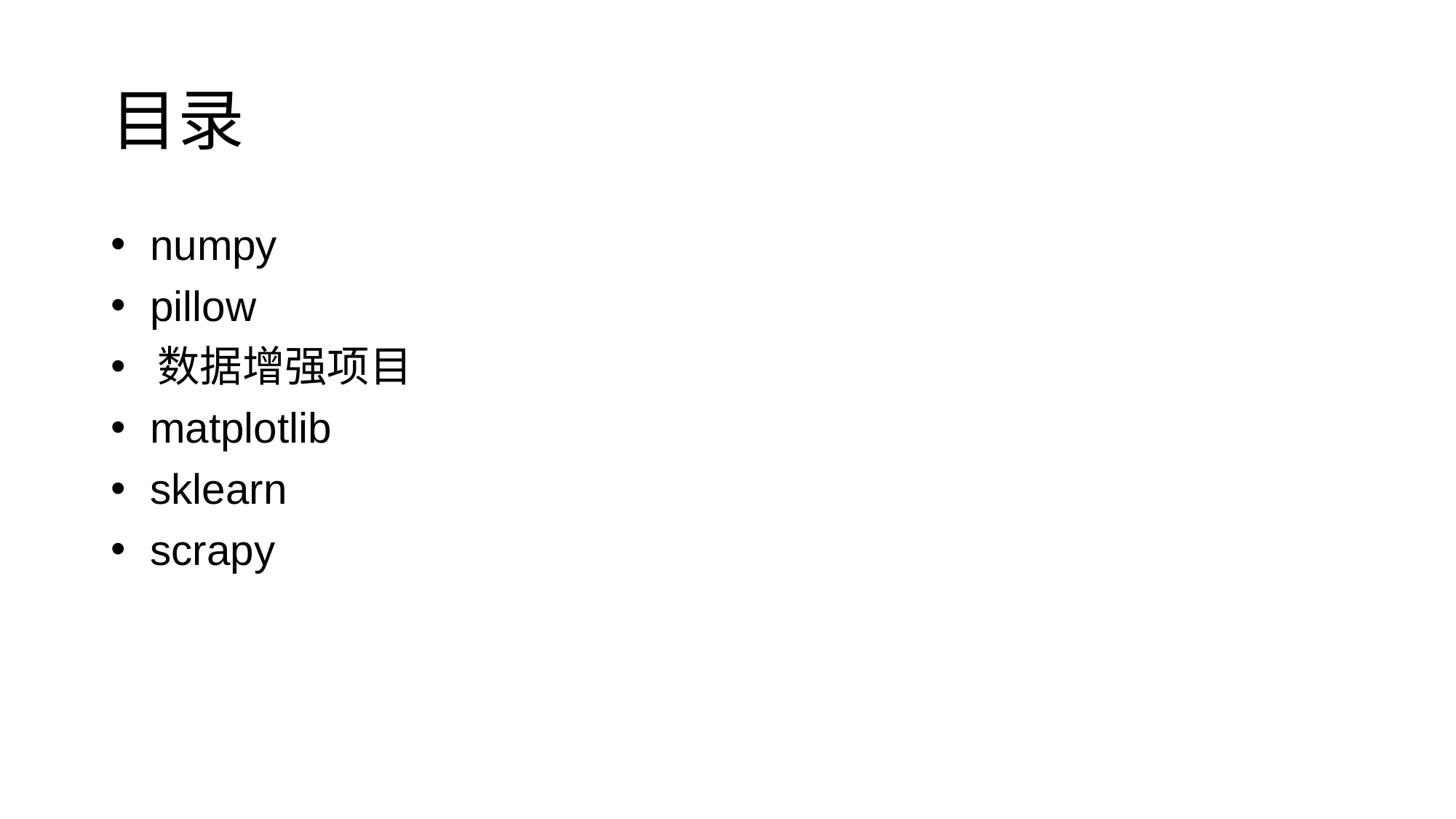

# 目录
 numpy
 pillow
 数据增强项目
 matplotlib
 sklearn
 scrapy